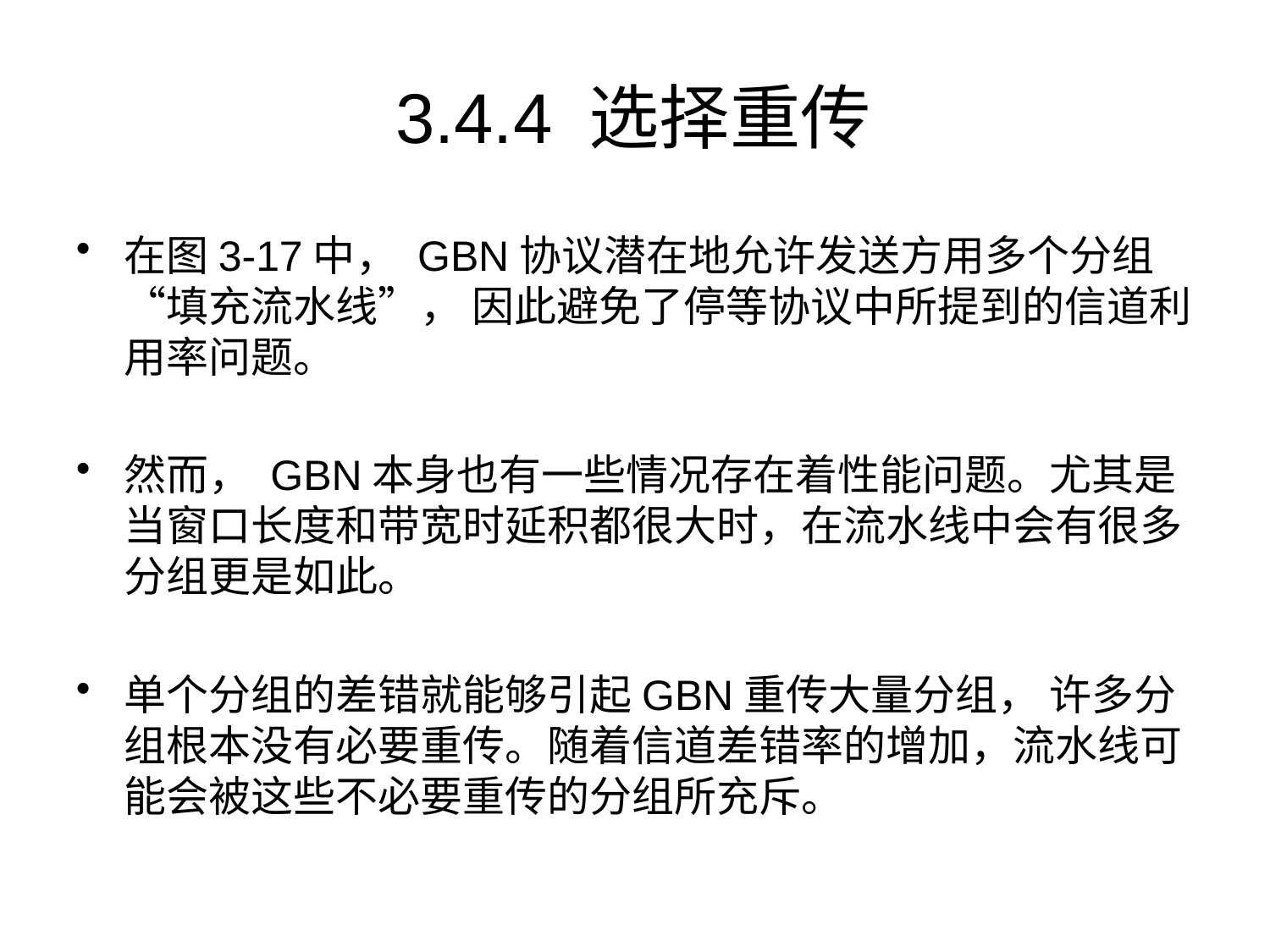

# 3.4.4 选择重传
在图3-17中， GBN协议潜在地允许发送方用多个分组“填充流水线”， 因此避免了停等协议中所提到的信道利用率问题。

然而， GBN本身也有一些情况存在着性能问题。尤其是当窗口长度和带宽时延积都很大时，在流水线中会有很多分组更是如此。

单个分组的差错就能够引起GBN重传大量分组， 许多分组根本没有必要重传。随着信道差错率的增加，流水线可能会被这些不必要重传的分组所充斥。